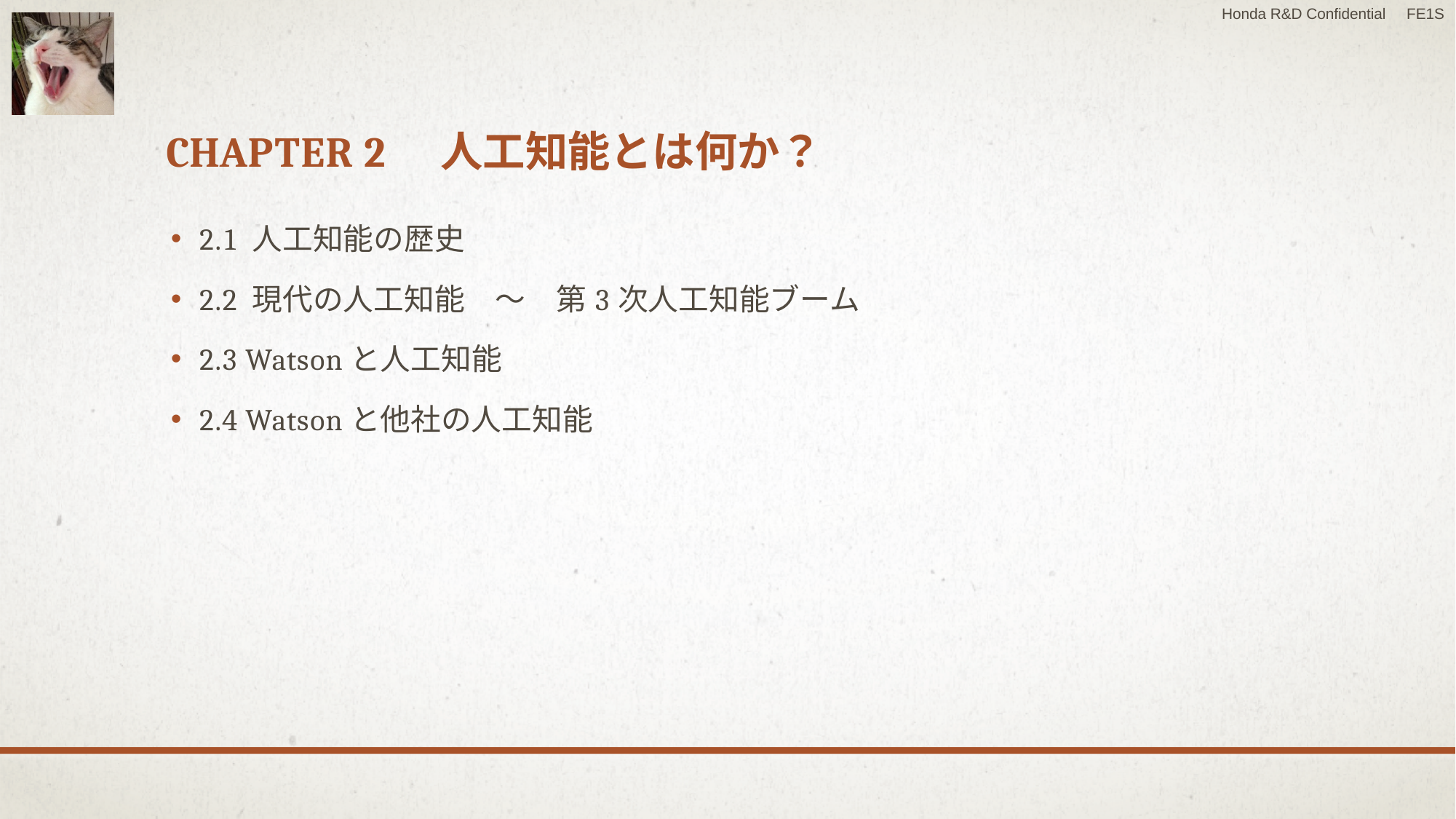

Honda R&D Confidential     FE1S
# Chapter 2　人工知能とは何か？
2.1 人工知能の歴史
2.2 現代の人工知能　～　第3次人工知能ブーム
2.3 Watsonと人工知能
2.4 Watsonと他社の人工知能